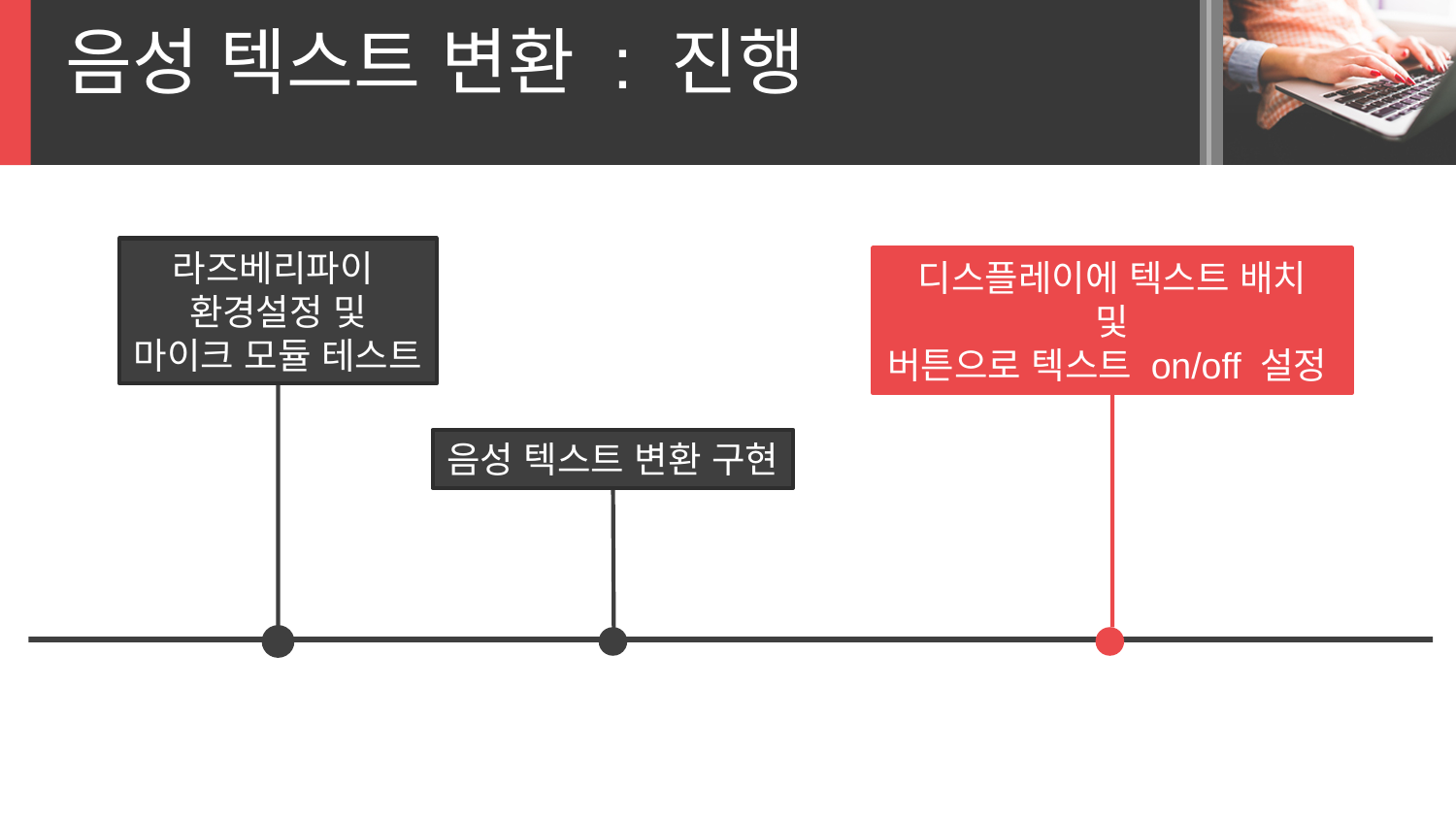

음성 텍스트 변환 : 진행
라즈베리파이
환경설정 및
마이크 모듈 테스트
디스플레이에 텍스트 배치
및
버튼으로 텍스트 on/off 설정
음성 텍스트 변환 구현